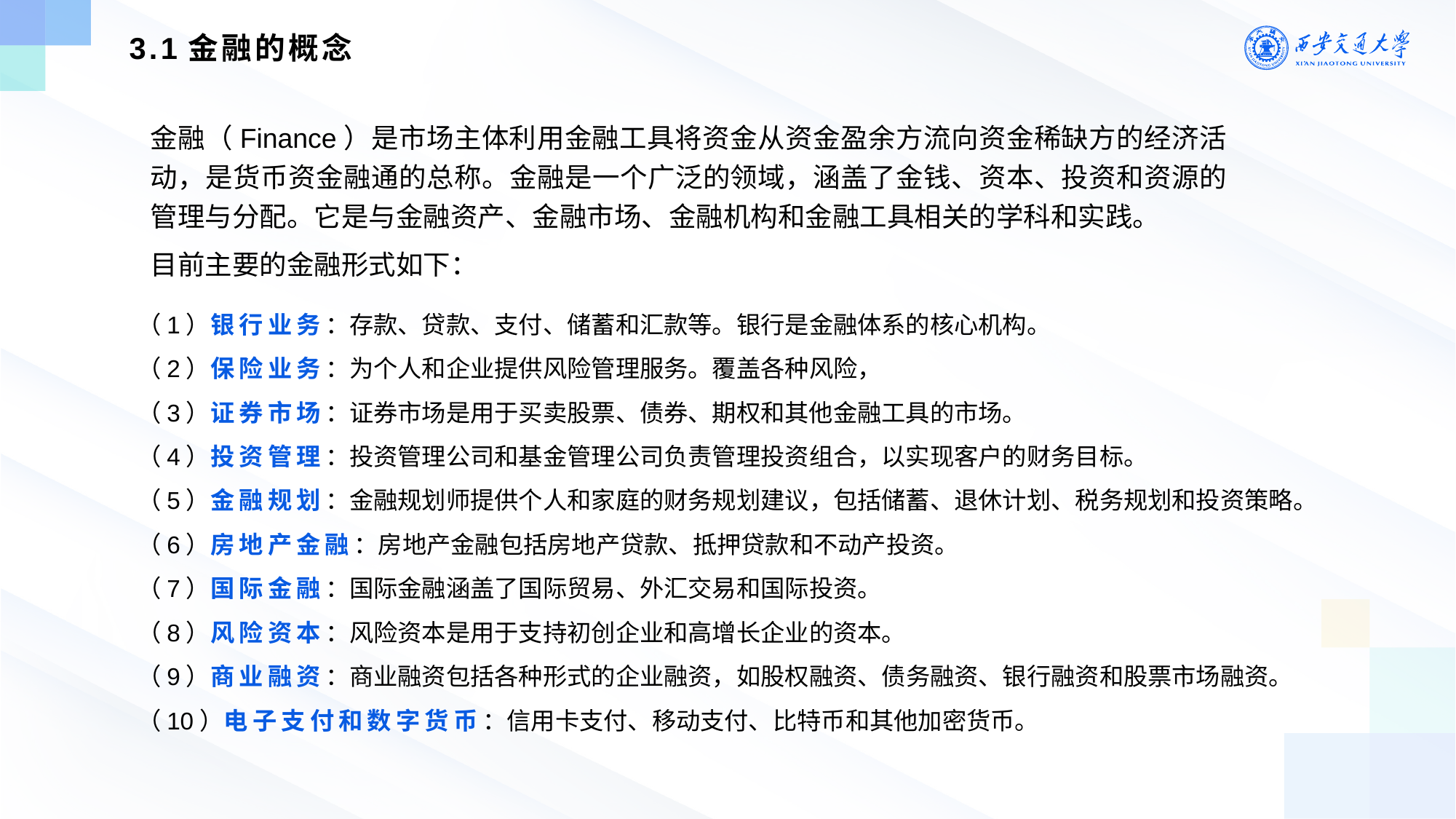

3.1金融的概念
金融（Finance）是市场主体利用金融工具将资金从资金盈余方流向资金稀缺方的经济活动，是货币资金融通的总称。金融是一个广泛的领域，涵盖了金钱、资本、投资和资源的管理与分配。它是与金融资产、金融市场、金融机构和金融工具相关的学科和实践。
目前主要的金融形式如下：
（1）银行业务：存款、贷款、支付、储蓄和汇款等。银行是金融体系的核心机构。
（2）保险业务：为个人和企业提供风险管理服务。覆盖各种风险，
（3）证券市场：证券市场是用于买卖股票、债券、期权和其他金融工具的市场。
（4）投资管理：投资管理公司和基金管理公司负责管理投资组合，以实现客户的财务目标。
（5）金融规划：金融规划师提供个人和家庭的财务规划建议，包括储蓄、退休计划、税务规划和投资策略。
（6）房地产金融：房地产金融包括房地产贷款、抵押贷款和不动产投资。
（7）国际金融：国际金融涵盖了国际贸易、外汇交易和国际投资。
（8）风险资本：风险资本是用于支持初创企业和高增长企业的资本。
（9）商业融资：商业融资包括各种形式的企业融资，如股权融资、债务融资、银行融资和股票市场融资。
（10）电子支付和数字货币：信用卡支付、移动支付、比特币和其他加密货币。